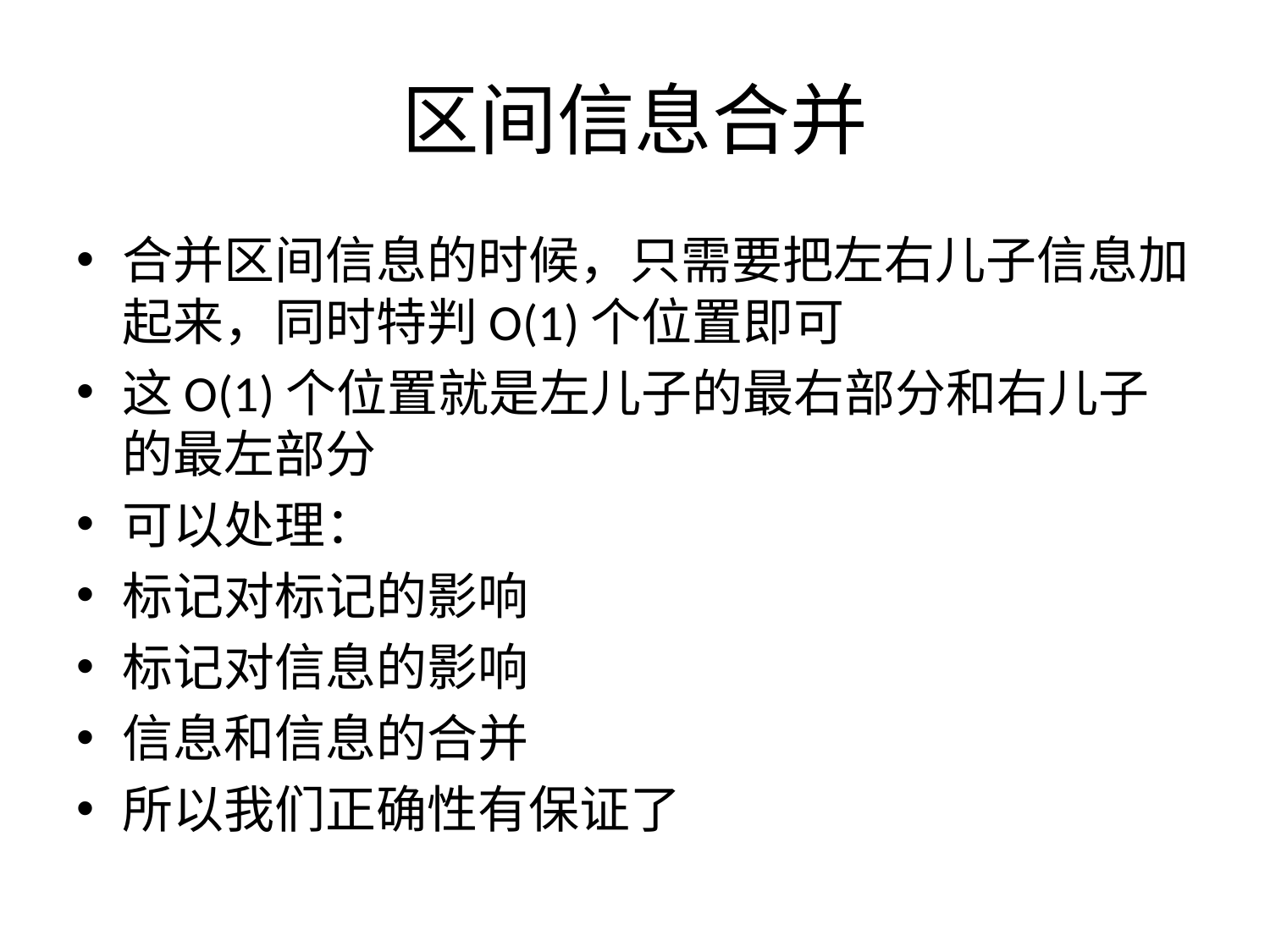

# 区间信息合并
合并区间信息的时候，只需要把左右儿子信息加起来，同时特判O(1)个位置即可
这O(1)个位置就是左儿子的最右部分和右儿子的最左部分
可以处理：
标记对标记的影响
标记对信息的影响
信息和信息的合并
所以我们正确性有保证了